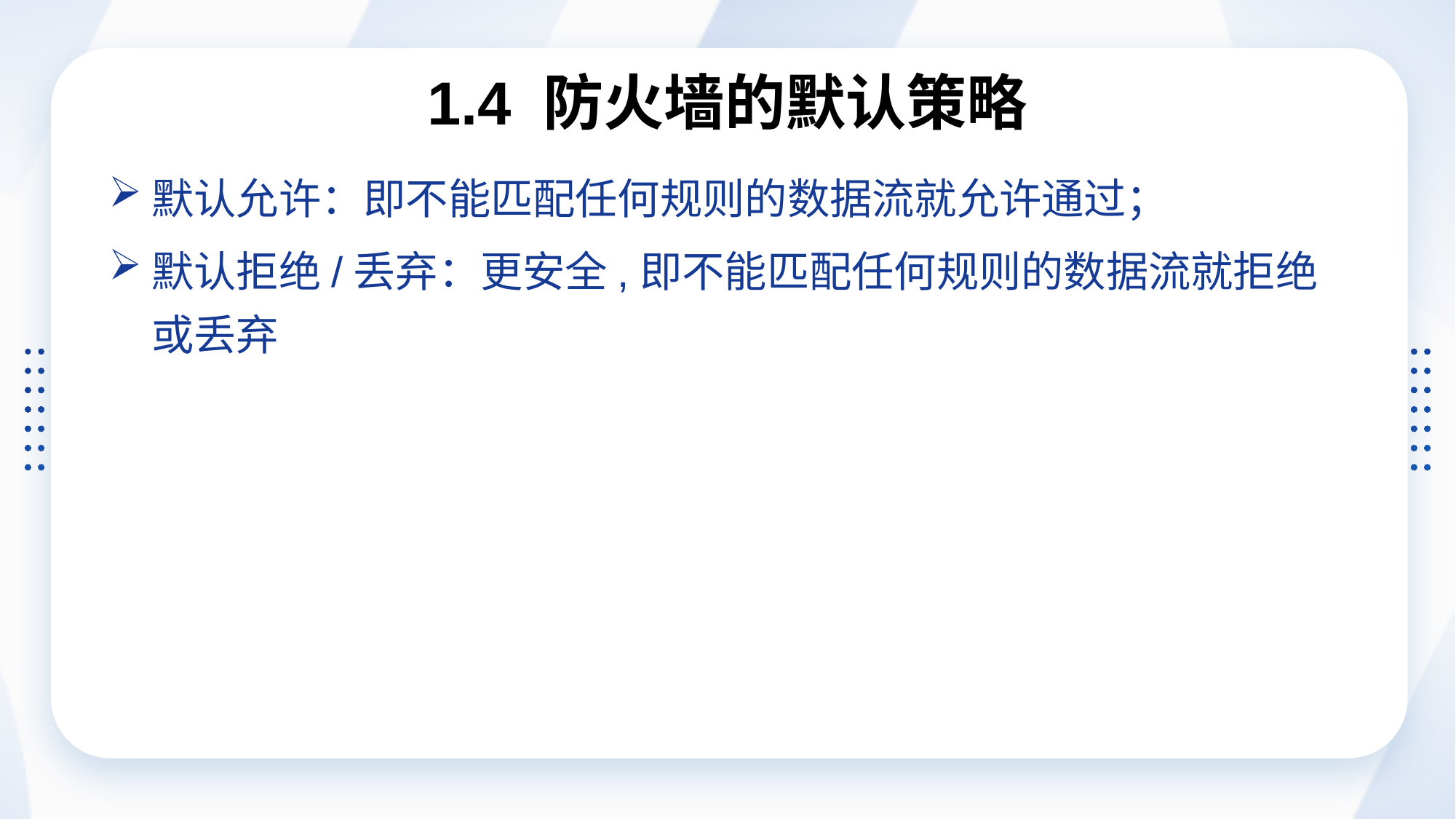

# 1.4 防火墙的默认策略
默认允许：即不能匹配任何规则的数据流就允许通过；
默认拒绝/丢弃：更安全,即不能匹配任何规则的数据流就拒绝或丢弃